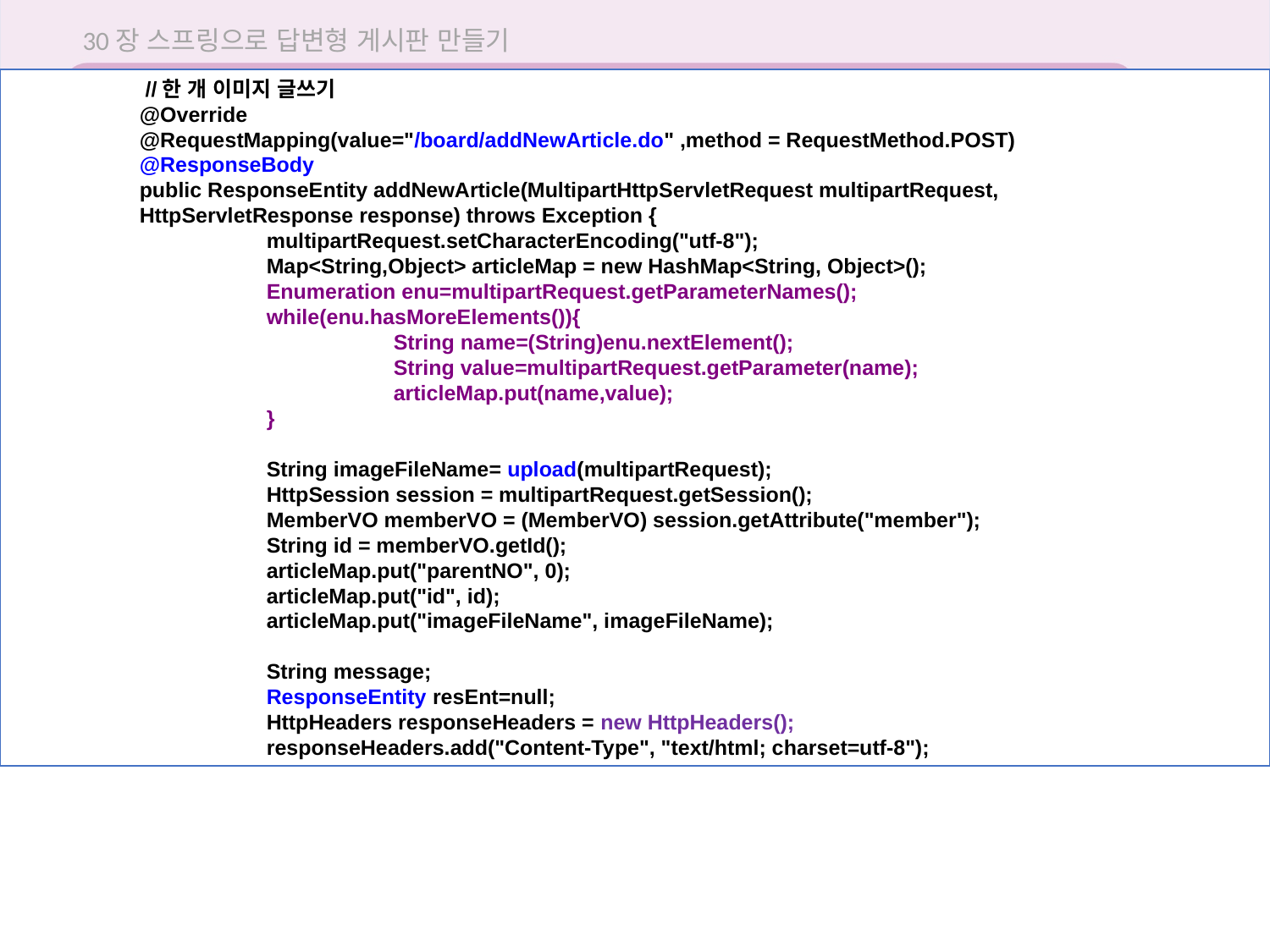

30장 스프링으로 답변형 게시판 만들기
	 //한 개 이미지 글쓰기
	@Override
	@RequestMapping(value="/board/addNewArticle.do" ,method = RequestMethod.POST)
	@ResponseBody
	public ResponseEntity addNewArticle(MultipartHttpServletRequest multipartRequest,
	HttpServletResponse response) throws Exception {
		multipartRequest.setCharacterEncoding("utf-8");
		Map<String,Object> articleMap = new HashMap<String, Object>();
		Enumeration enu=multipartRequest.getParameterNames();
		while(enu.hasMoreElements()){
			String name=(String)enu.nextElement();
			String value=multipartRequest.getParameter(name);
			articleMap.put(name,value);
		}

		String imageFileName= upload(multipartRequest);
		HttpSession session = multipartRequest.getSession();
		MemberVO memberVO = (MemberVO) session.getAttribute("member");
		String id = memberVO.getId();
		articleMap.put("parentNO", 0);
		articleMap.put("id", id);
		articleMap.put("imageFileName", imageFileName);

		String message;
		ResponseEntity resEnt=null;
		HttpHeaders responseHeaders = new HttpHeaders();
		responseHeaders.add("Content-Type", "text/html; charset=utf-8");
30.5 새 글 추가하기